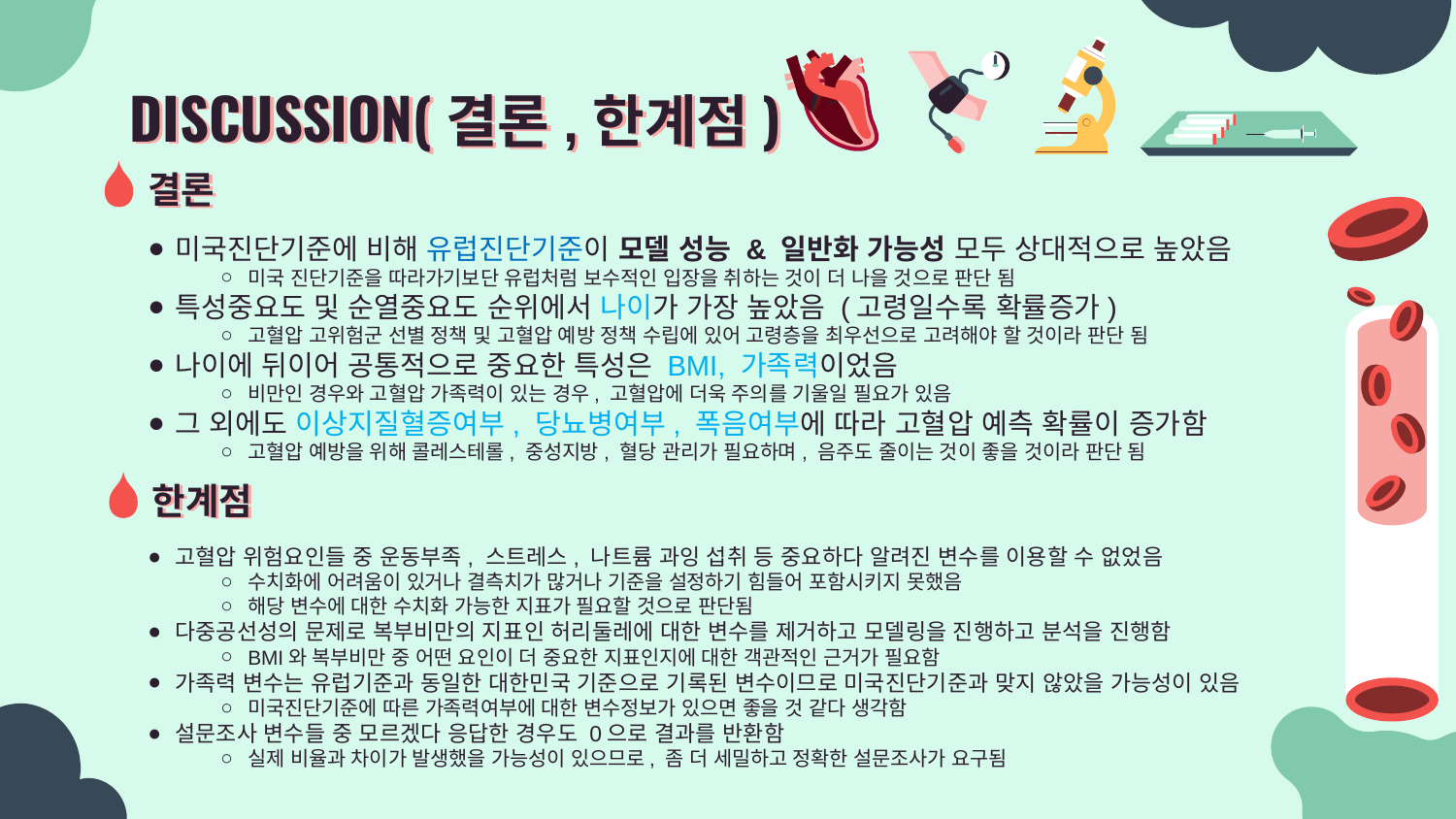

# DISCUSSION(결론,한계점)

결론

미국진단기준에 비해 유럽진단기준이 모델 성능 & 일반화 가능성 모두 상대적으로 높았음
미국 진단기준을 따라가기보단 유럽처럼 보수적인 입장을 취하는 것이 더 나을 것으로 판단 됨
특성중요도 및 순열중요도 순위에서 나이가 가장 높았음 (고령일수록 확률증가)
고혈압 고위험군 선별 정책 및 고혈압 예방 정책 수립에 있어 고령층을 최우선으로 고려해야 할 것이라 판단 됨
나이에 뒤이어 공통적으로 중요한 특성은 BMI, 가족력이었음
비만인 경우와 고혈압 가족력이 있는 경우, 고혈압에 더욱 주의를 기울일 필요가 있음
그 외에도 이상지질혈증여부, 당뇨병여부, 폭음여부에 따라 고혈압 예측 확률이 증가함
고혈압 예방을 위해 콜레스테롤, 중성지방, 혈당 관리가 필요하며, 음주도 줄이는 것이 좋을 것이라 판단 됨

한계점
고혈압 위험요인들 중 운동부족, 스트레스, 나트륨 과잉 섭취 등 중요하다 알려진 변수를 이용할 수 없었음
수치화에 어려움이 있거나 결측치가 많거나 기준을 설정하기 힘들어 포함시키지 못했음
해당 변수에 대한 수치화 가능한 지표가 필요할 것으로 판단됨
다중공선성의 문제로 복부비만의 지표인 허리둘레에 대한 변수를 제거하고 모델링을 진행하고 분석을 진행함
BMI와 복부비만 중 어떤 요인이 더 중요한 지표인지에 대한 객관적인 근거가 필요함
가족력 변수는 유럽기준과 동일한 대한민국 기준으로 기록된 변수이므로 미국진단기준과 맞지 않았을 가능성이 있음
미국진단기준에 따른 가족력여부에 대한 변수정보가 있으면 좋을 것 같다 생각함
설문조사 변수들 중 모르겠다 응답한 경우도 0으로 결과를 반환함
실제 비율과 차이가 발생했을 가능성이 있으므로, 좀 더 세밀하고 정확한 설문조사가 요구됨